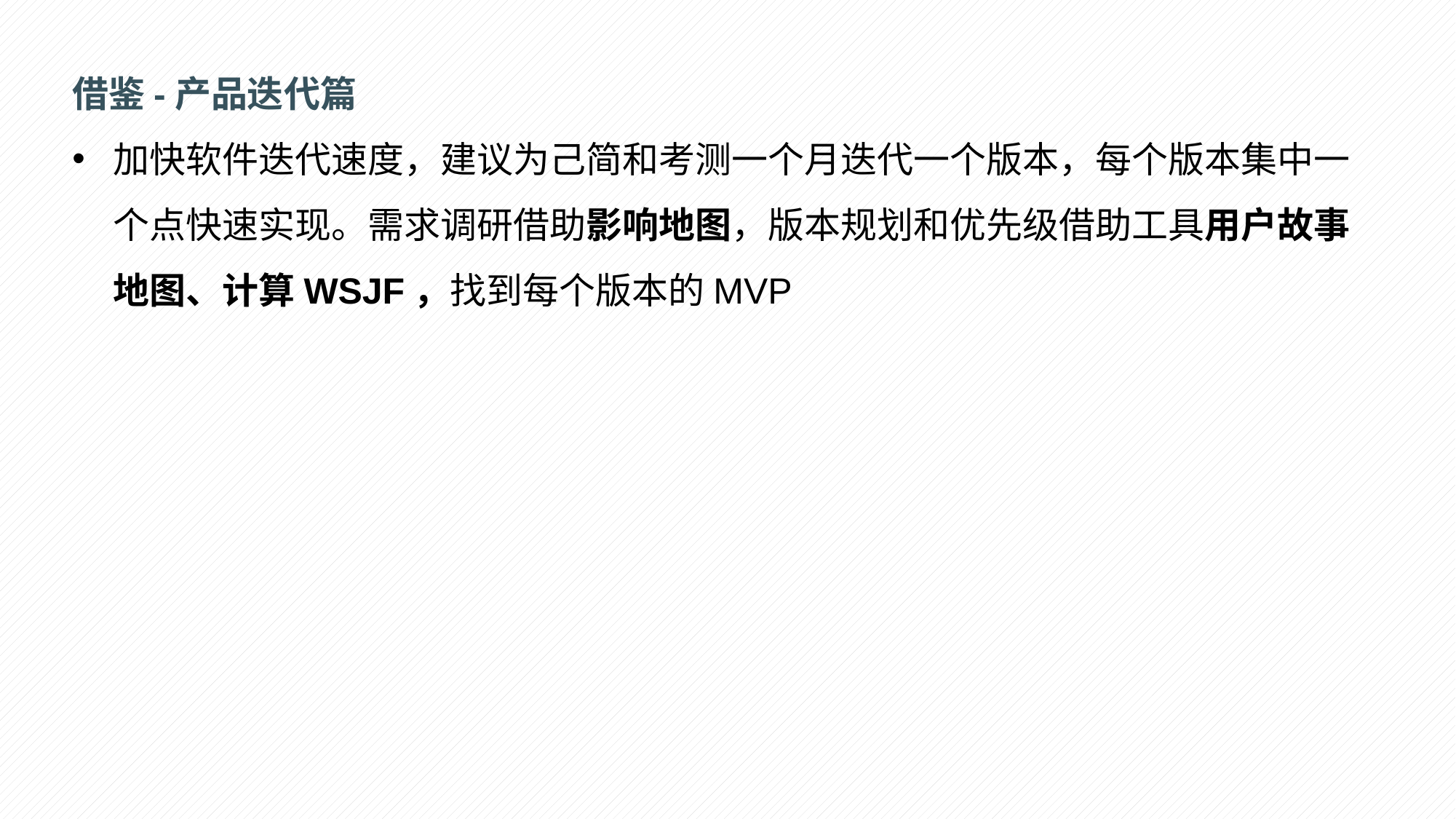

借鉴-产品迭代篇
加快软件迭代速度，建议为己简和考测一个月迭代一个版本，每个版本集中一个点快速实现。需求调研借助影响地图，版本规划和优先级借助工具用户故事地图、计算WSJF，找到每个版本的MVP